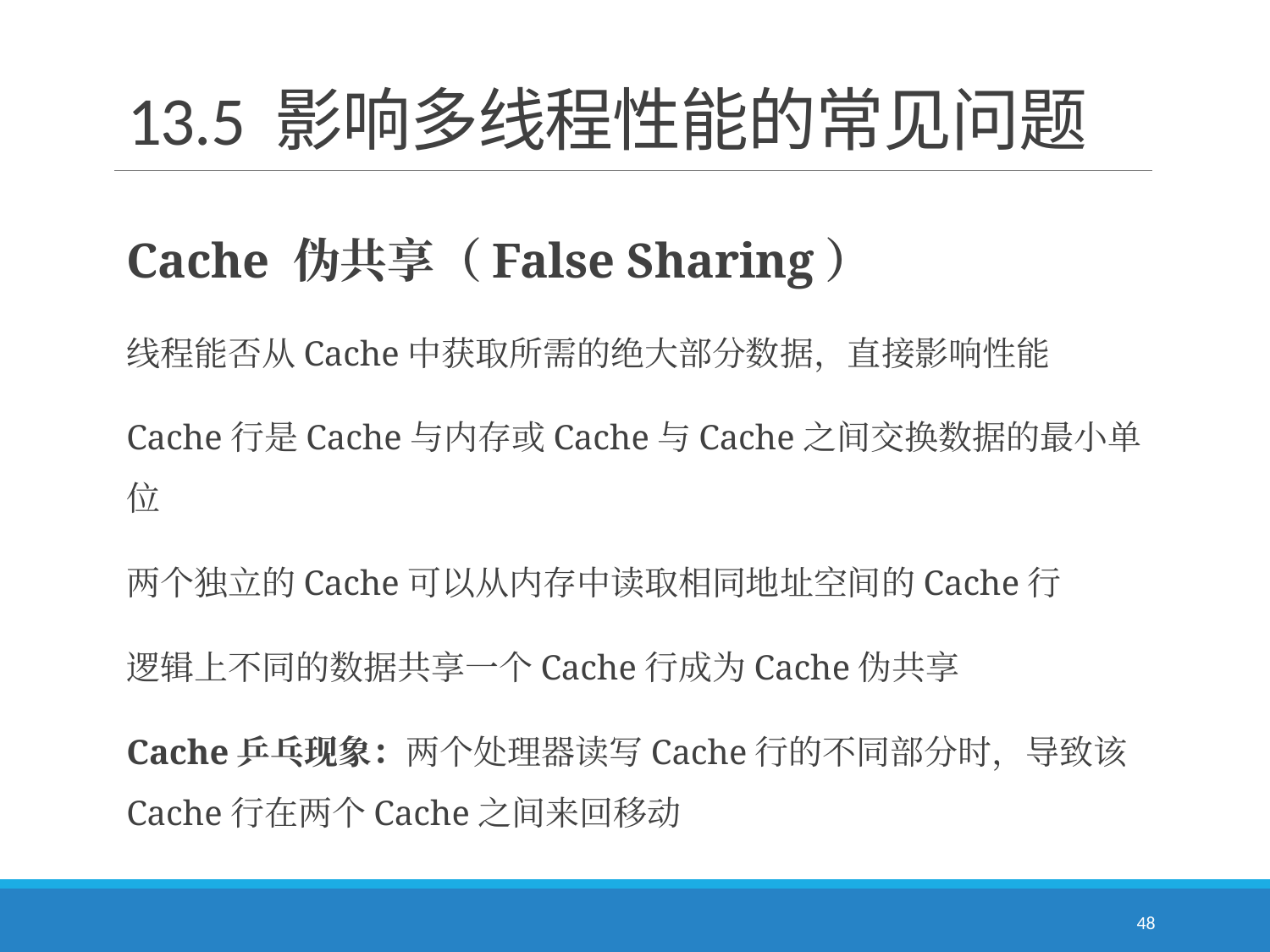

# 13.5 影响多线程性能的常见问题
Cache 伪共享（False Sharing）
线程能否从Cache中获取所需的绝大部分数据，直接影响性能
Cache行是Cache与内存或Cache与Cache之间交换数据的最小单位
两个独立的Cache可以从内存中读取相同地址空间的Cache行
逻辑上不同的数据共享一个Cache行成为Cache伪共享
Cache乒乓现象：两个处理器读写Cache行的不同部分时，导致该Cache行在两个Cache之间来回移动

48